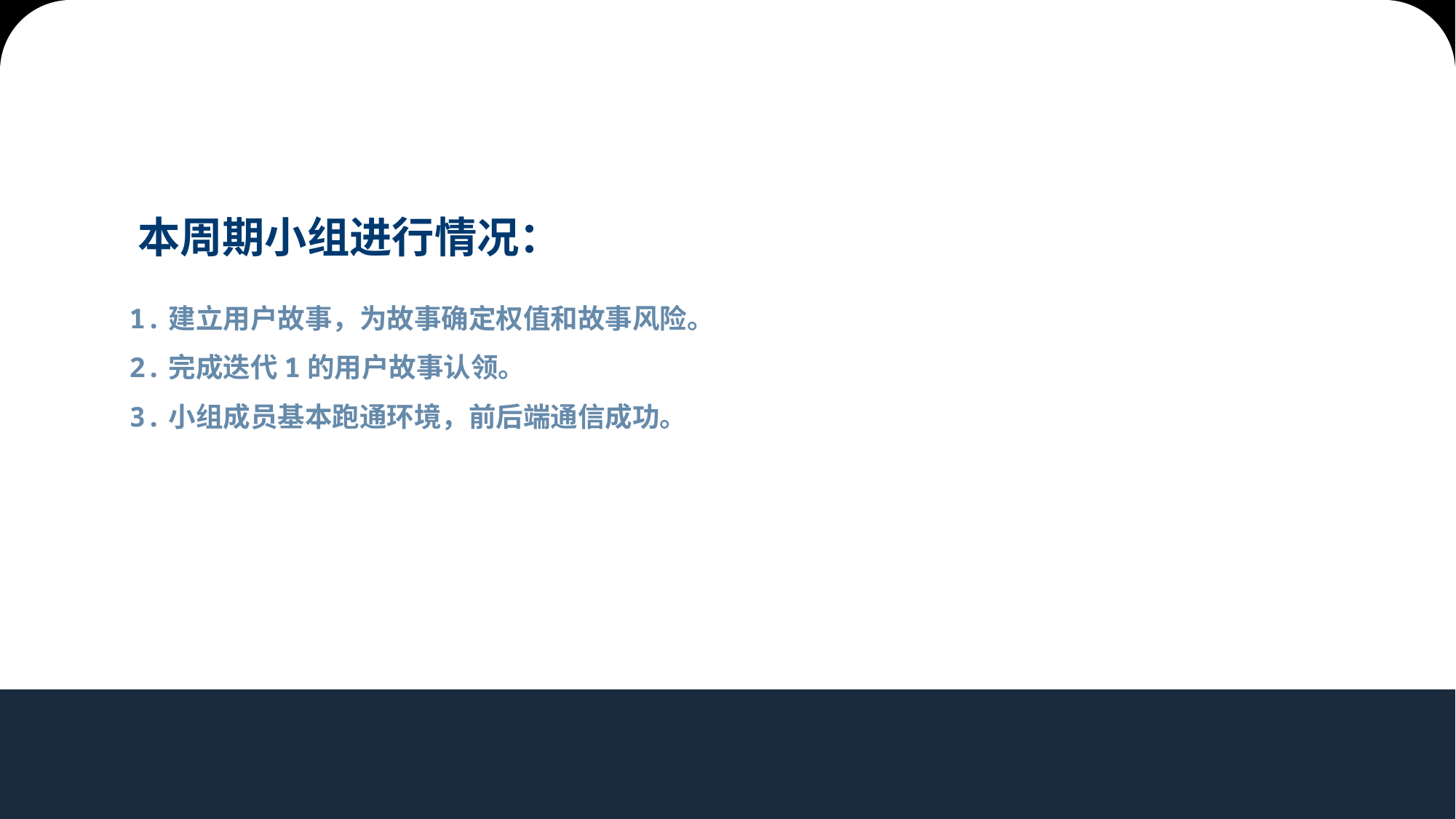

本周期小组进行情况：
1.建立用户故事，为故事确定权值和故事风险。
2.完成迭代1的用户故事认领。
3.小组成员基本跑通环境，前后端通信成功。